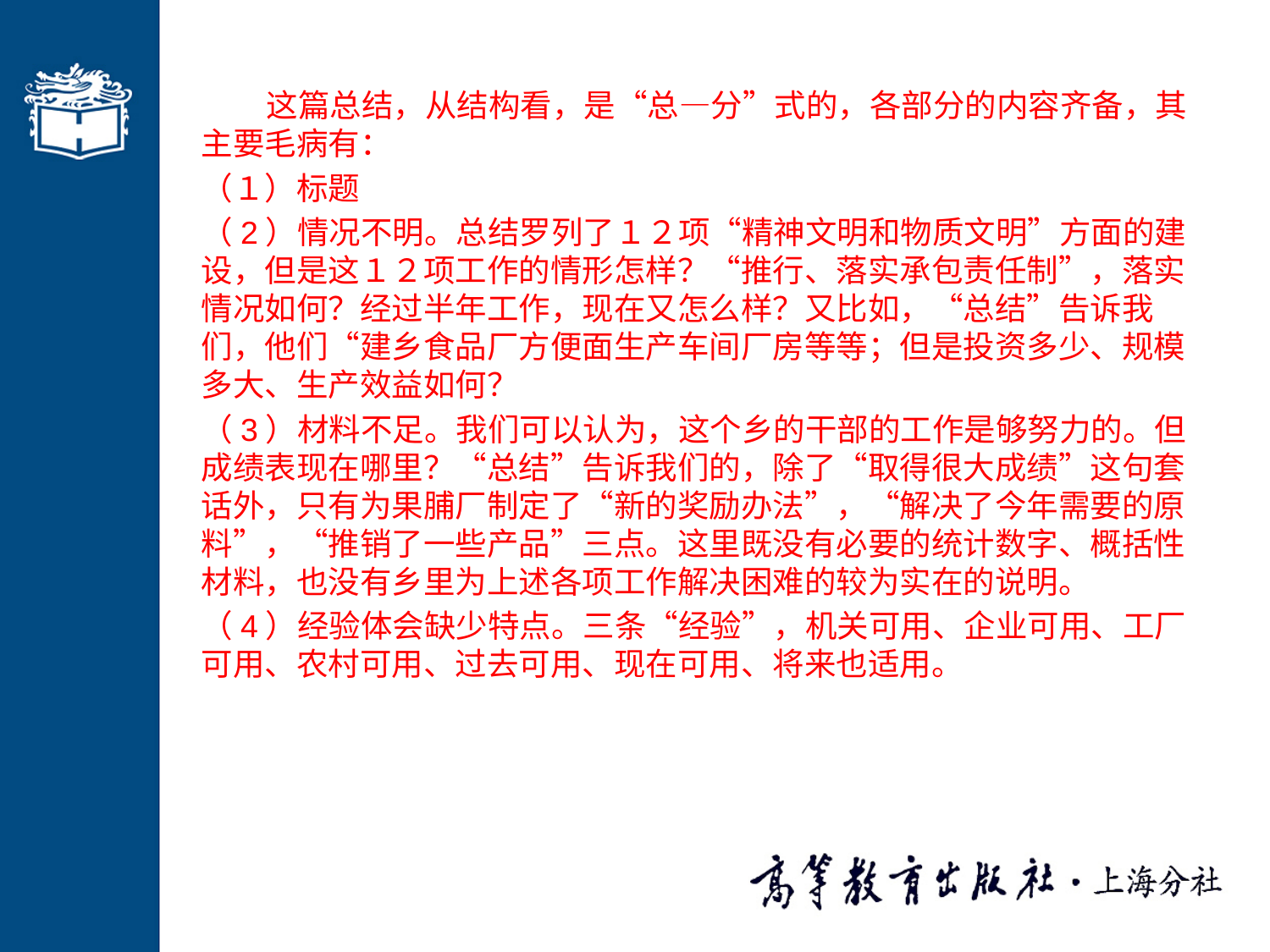

这篇总结，从结构看，是“总—分”式的，各部分的内容齐备，其主要毛病有：
（１）标题
（2）情况不明。总结罗列了１２项“精神文明和物质文明”方面的建设，但是这１２项工作的情形怎样？“推行、落实承包责任制”，落实情况如何？经过半年工作，现在又怎么样？又比如，“总结”告诉我们，他们“建乡食品厂方便面生产车间厂房等等；但是投资多少、规模多大、生产效益如何？
（3）材料不足。我们可以认为，这个乡的干部的工作是够努力的。但成绩表现在哪里？“总结”告诉我们的，除了“取得很大成绩”这句套话外，只有为果脯厂制定了“新的奖励办法”，“解决了今年需要的原料”，“推销了一些产品”三点。这里既没有必要的统计数字、概括性材料，也没有乡里为上述各项工作解决困难的较为实在的说明。
（4）经验体会缺少特点。三条“经验”，机关可用、企业可用、工厂可用、农村可用、过去可用、现在可用、将来也适用。